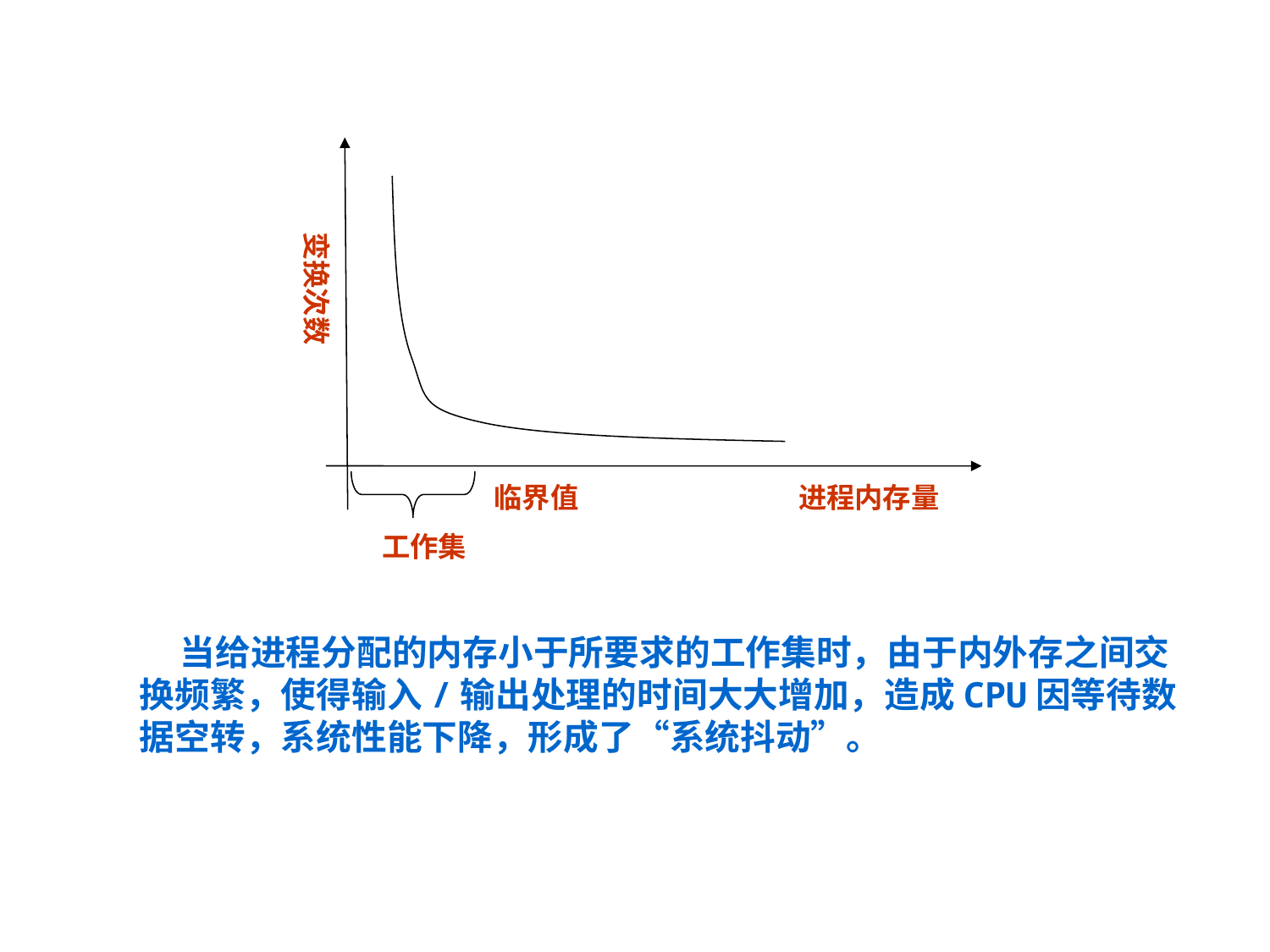

变换次数

临界值
进程内存量
工作集
    当给进程分配的内存小于所要求的工作集时，由于内外存之间交换频繁，使得输入/输出处理的时间大大增加，造成CPU因等待数据空转，系统性能下降，形成了“系统抖动”。